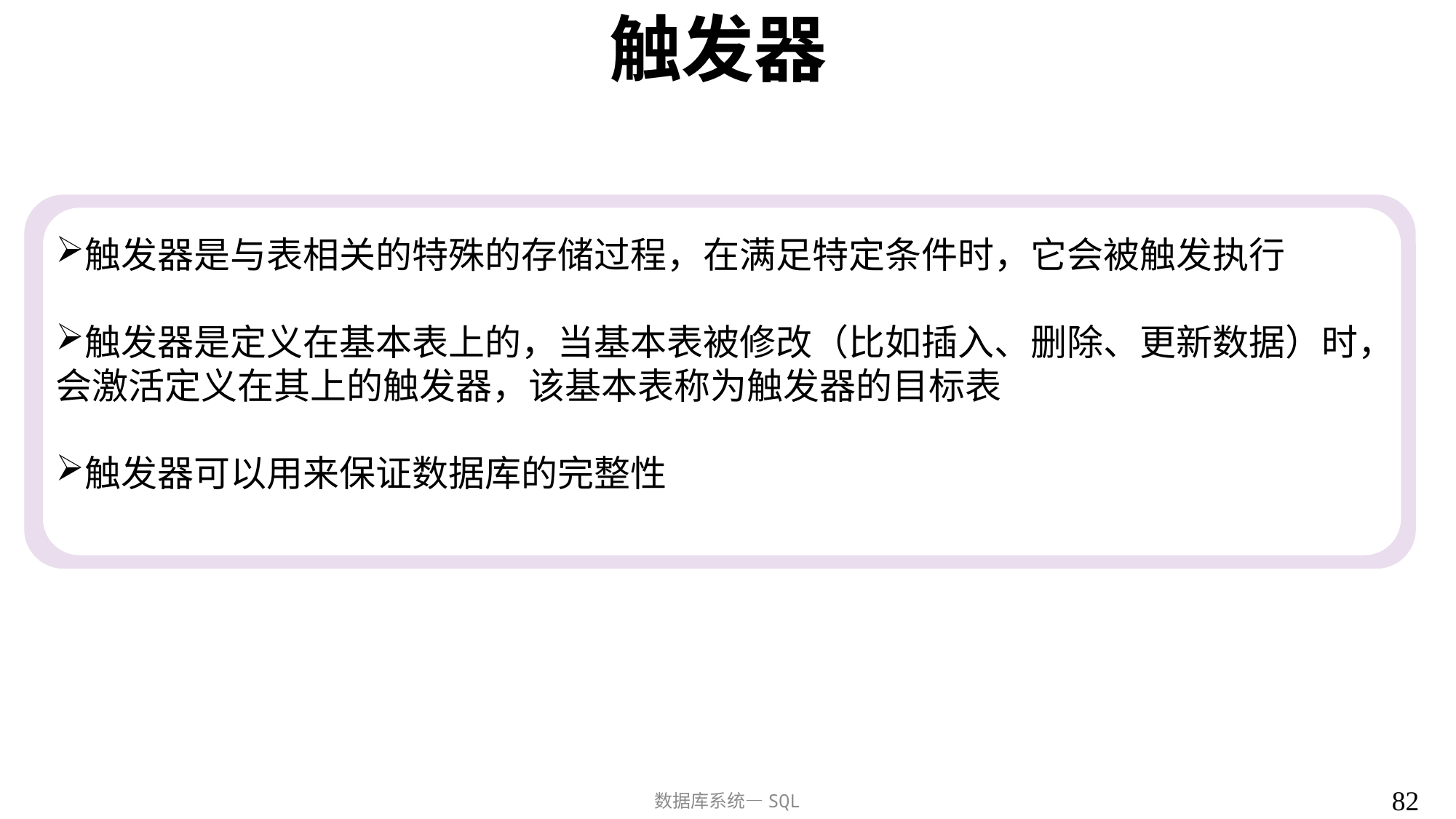

# 触发器

触发器是与表相关的特殊的存储过程，在满足特定条件时，它会被触发执行

触发器是定义在基本表上的，当基本表被修改（比如插入、删除、更新数据）时，会激活定义在其上的触发器，该基本表称为触发器的目标表

触发器可以用来保证数据库的完整性

82
数据库系统—SQL